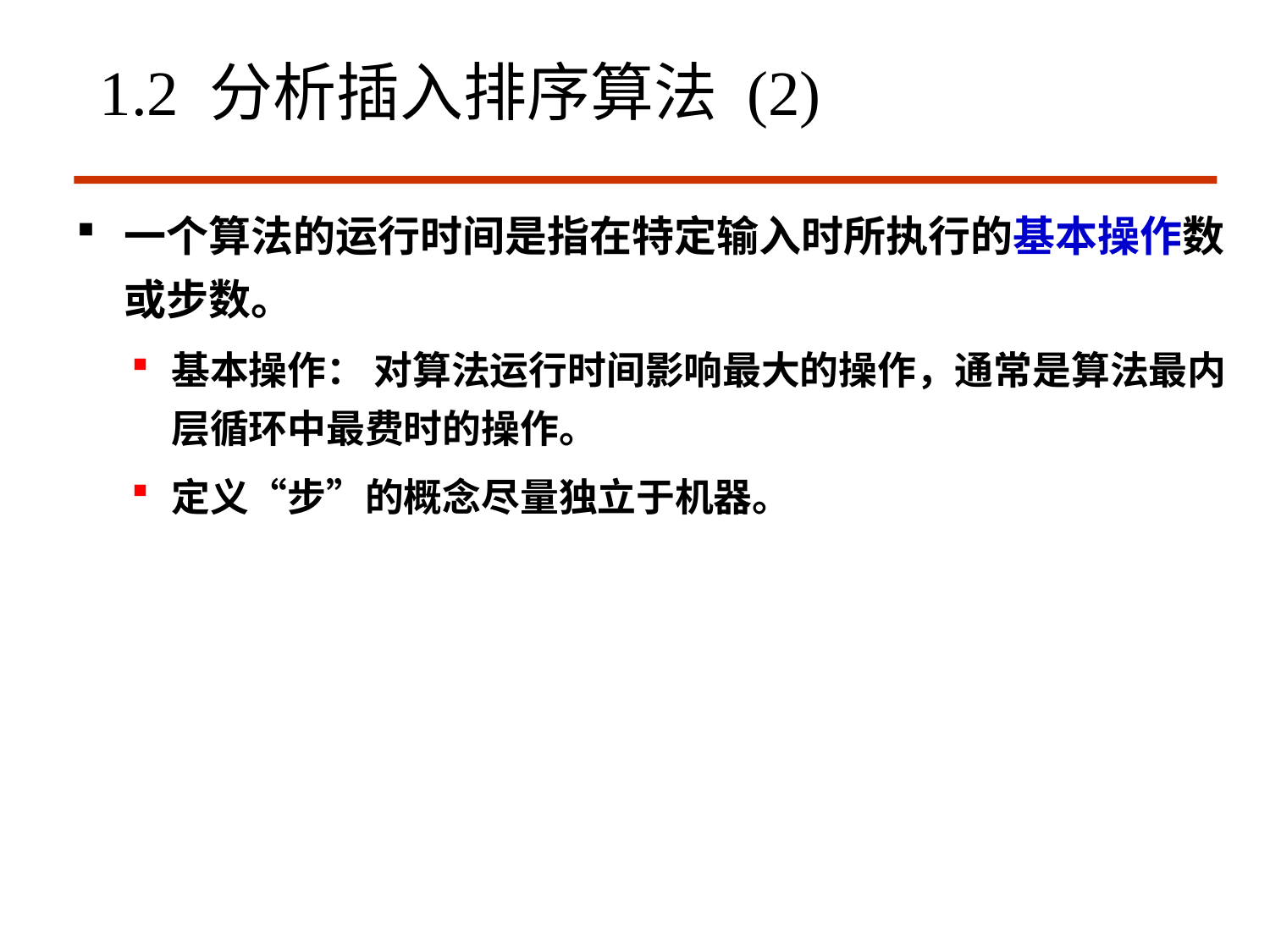

1.2 分析插入排序算法 (2)
一个算法的运行时间是指在特定输入时所执行的基本操作数或步数。
基本操作： 对算法运行时间影响最大的操作，通常是算法最内层循环中最费时的操作。
定义“步”的概念尽量独立于机器。